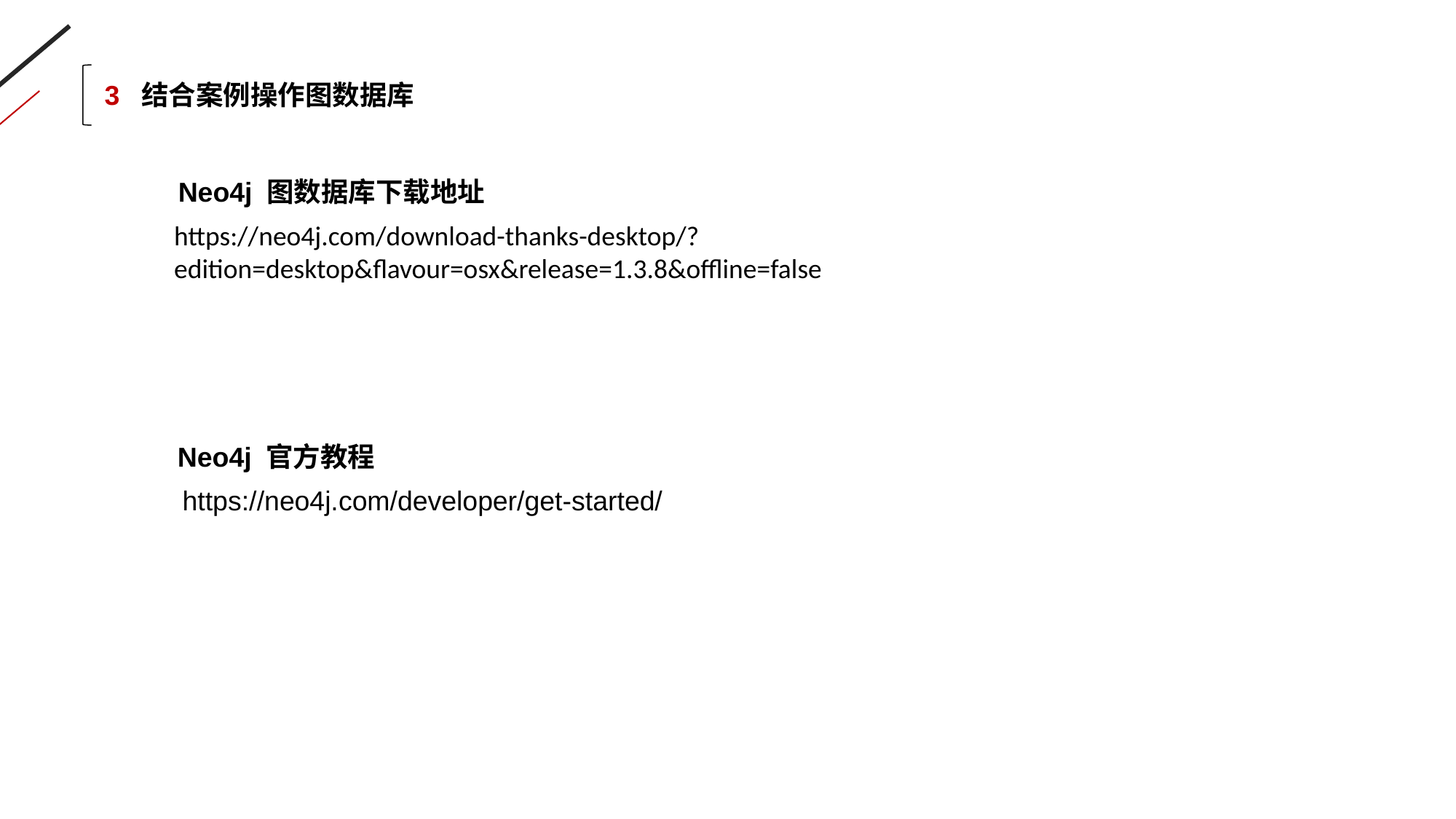

3  结合案例操作图数据库
Neo4j 图数据库下载地址
https://neo4j.com/download-thanks-desktop/?edition=desktop&flavour=osx&release=1.3.8&offline=false
Neo4j 官方教程
https://neo4j.com/developer/get-started/